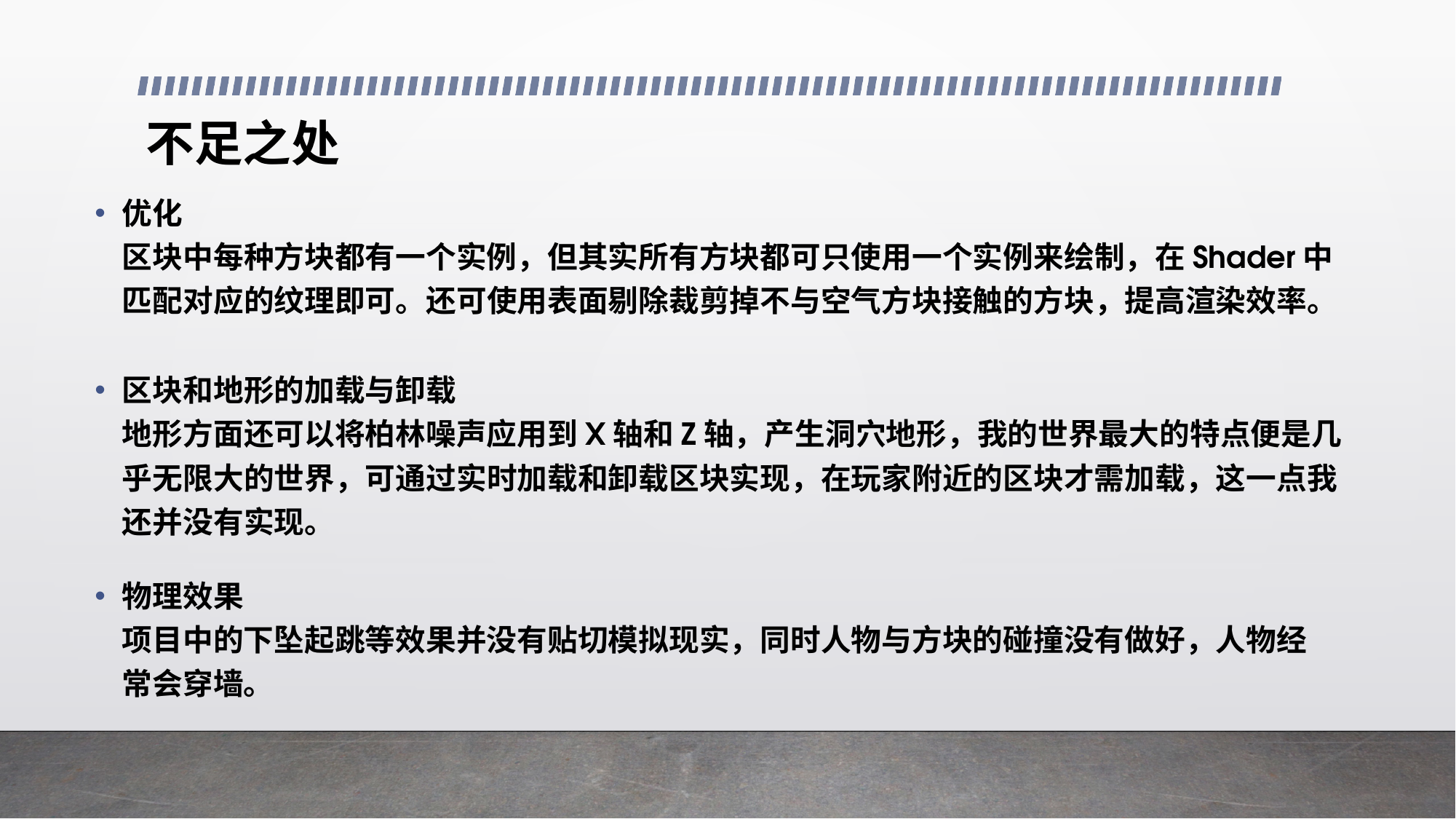

# 不足之处
优化
区块中每种方块都有一个实例，但其实所有方块都可只使用一个实例来绘制，在Shader中匹配对应的纹理即可。还可使用表面剔除裁剪掉不与空气方块接触的方块，提高渲染效率。

区块和地形的加载与卸载
地形方面还可以将柏林噪声应用到X轴和Z轴，产生洞穴地形，我的世界最大的特点便是几乎无限大的世界，可通过实时加载和卸载区块实现，在玩家附近的区块才需加载，这一点我还并没有实现。

物理效果
项目中的下坠起跳等效果并没有贴切模拟现实，同时人物与方块的碰撞没有做好，人物经常会穿墙。